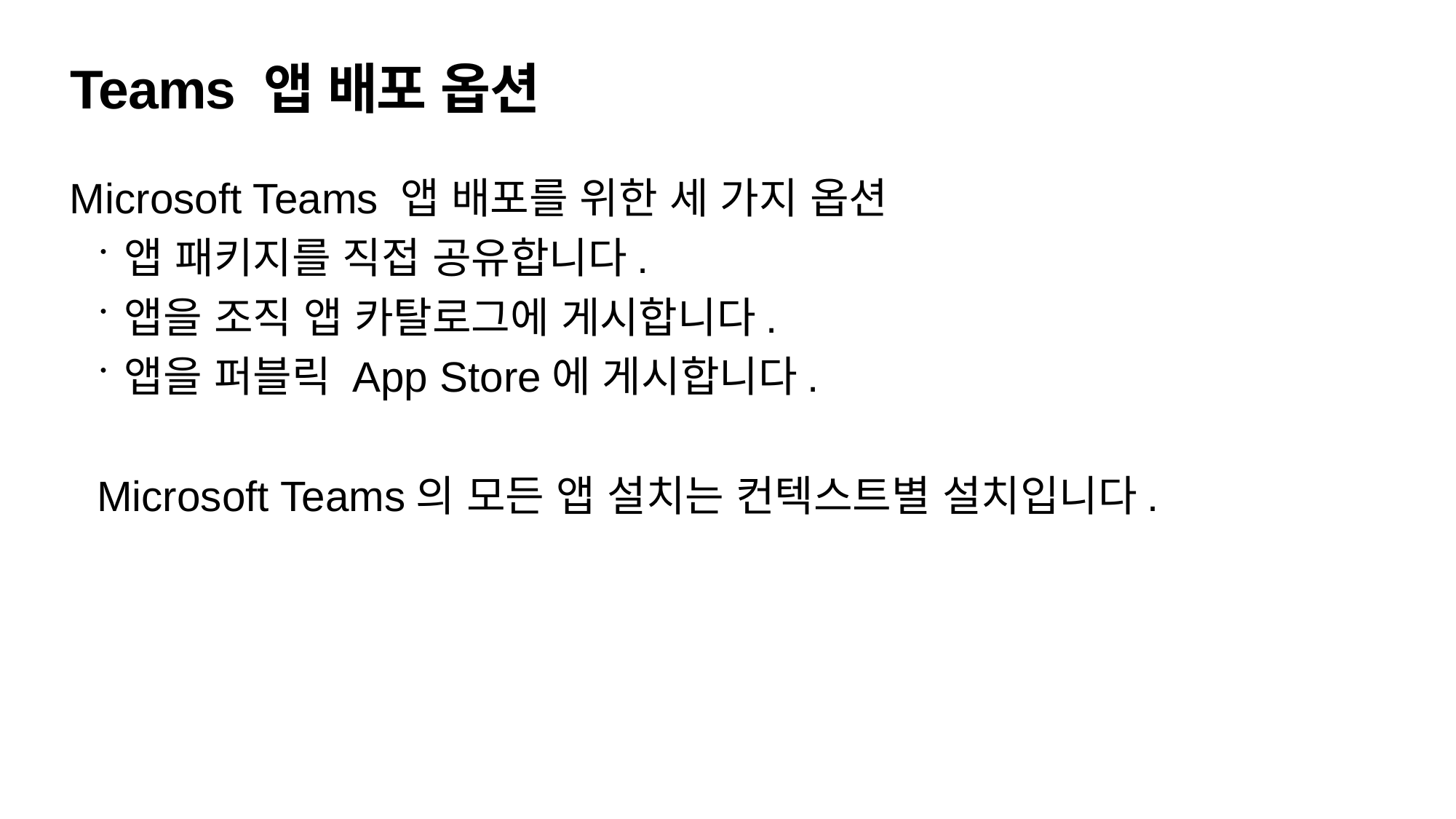

# Teams 앱 배포 옵션
Microsoft Teams 앱 배포를 위한 세 가지 옵션
앱 패키지를 직접 공유합니다.
앱을 조직 앱 카탈로그에 게시합니다.
앱을 퍼블릭 App Store에 게시합니다.

Microsoft Teams의 모든 앱 설치는 컨텍스트별 설치입니다.